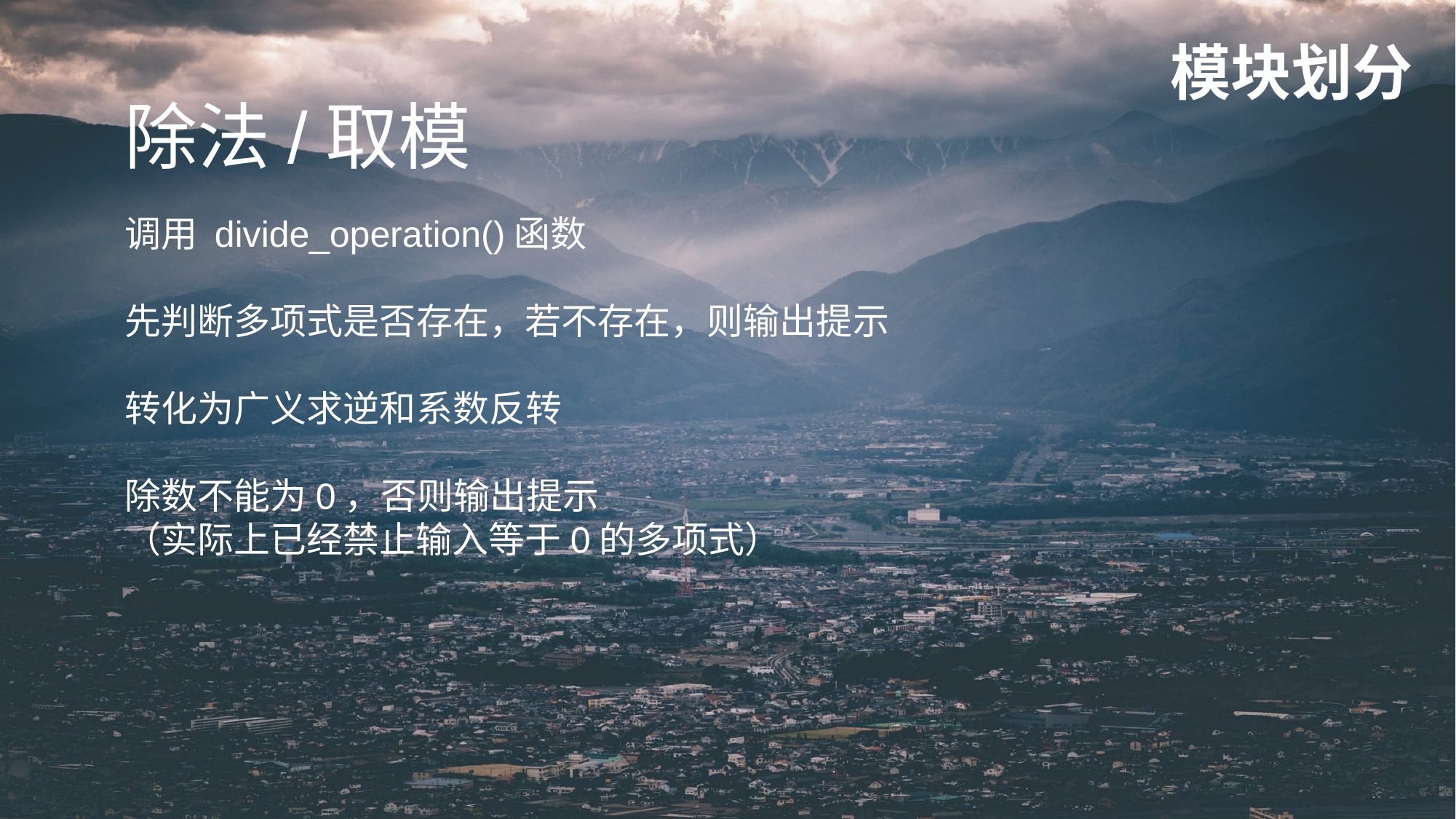

模块划分
除法/取模

调用 divide_operation()函数

先判断多项式是否存在，若不存在，则输出提示

转化为广义求逆和系数反转

除数不能为0，否则输出提示
（实际上已经禁止输入等于0的多项式）